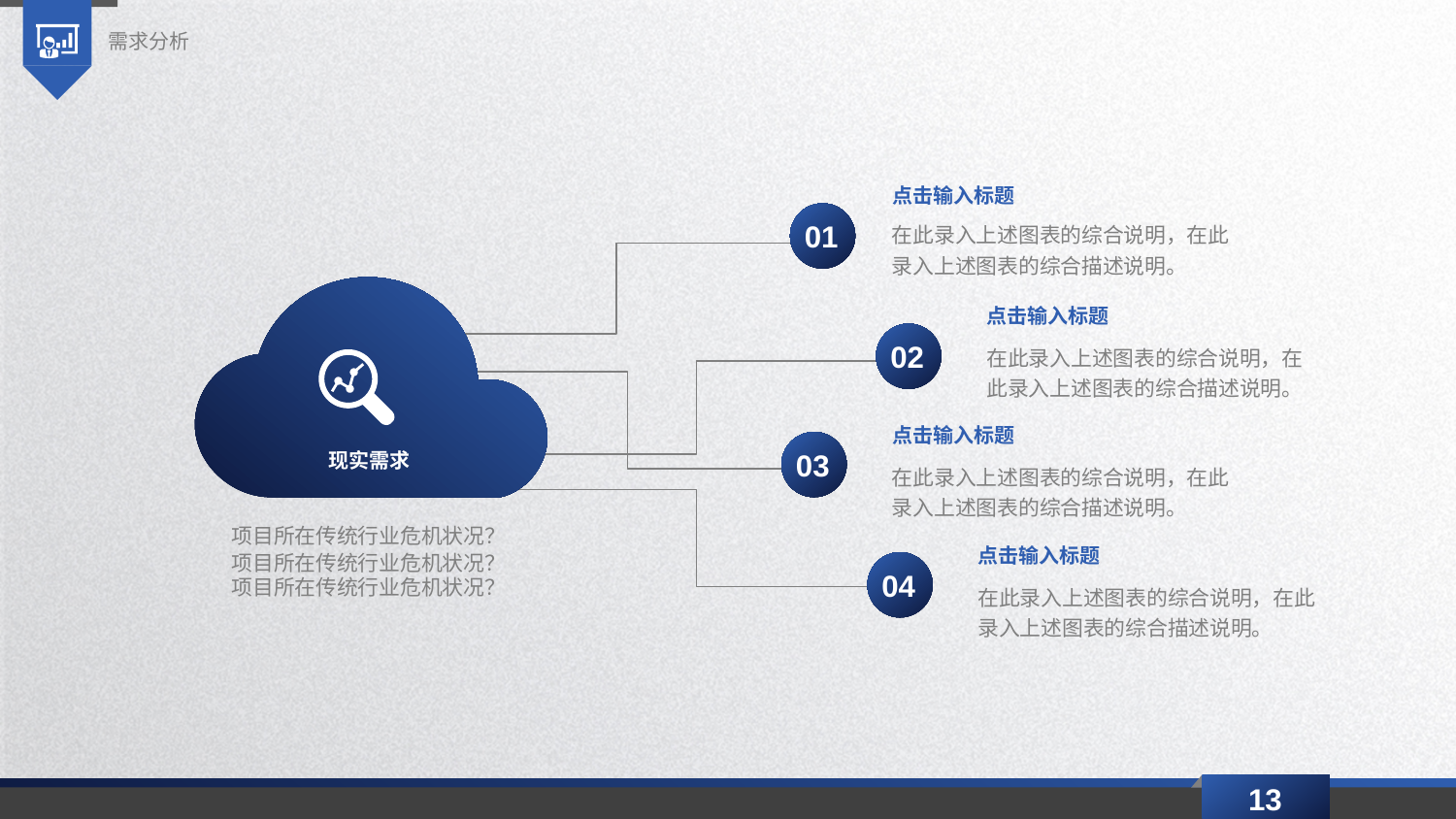

需求分析
点击输入标题

在此录入上述图表的综合说明，在此录入上述图表的综合描述说明。
01

点击输入标题

在此录入上述图表的综合说明，在此录入上述图表的综合描述说明。
02

点击输入标题

现实需求
03
在此录入上述图表的综合说明，在此录入上述图表的综合描述说明。
项目所在传统行业危机状况？
点击输入标题
项目所在传统行业危机状况？

04
项目所在传统行业危机状况？
在此录入上述图表的综合说明，在此录入上述图表的综合描述说明。

13